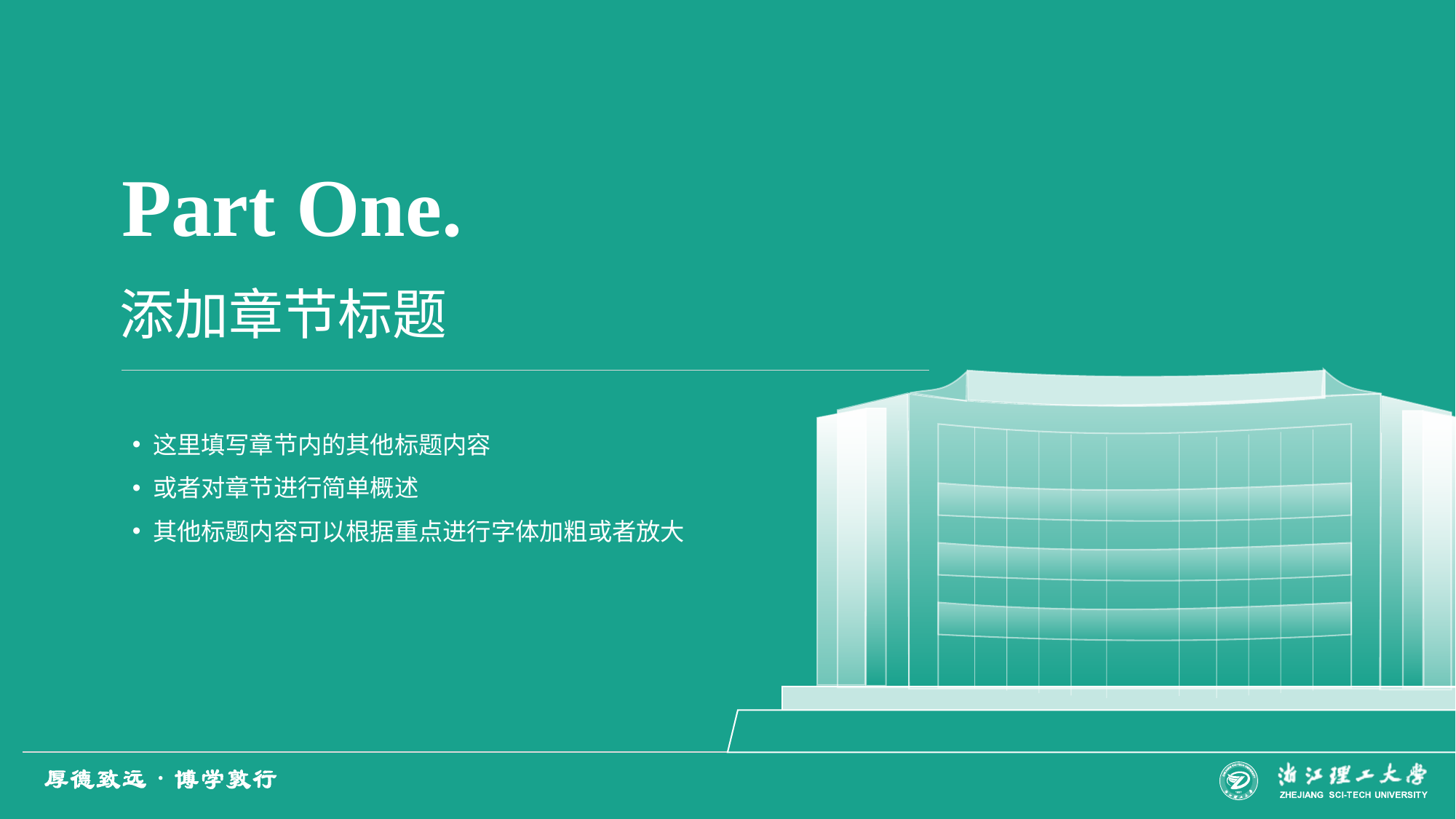

Part One.
添加章节标题
这里填写章节内的其他标题内容
或者对章节进行简单概述
其他标题内容可以根据重点进行字体加粗或者放大